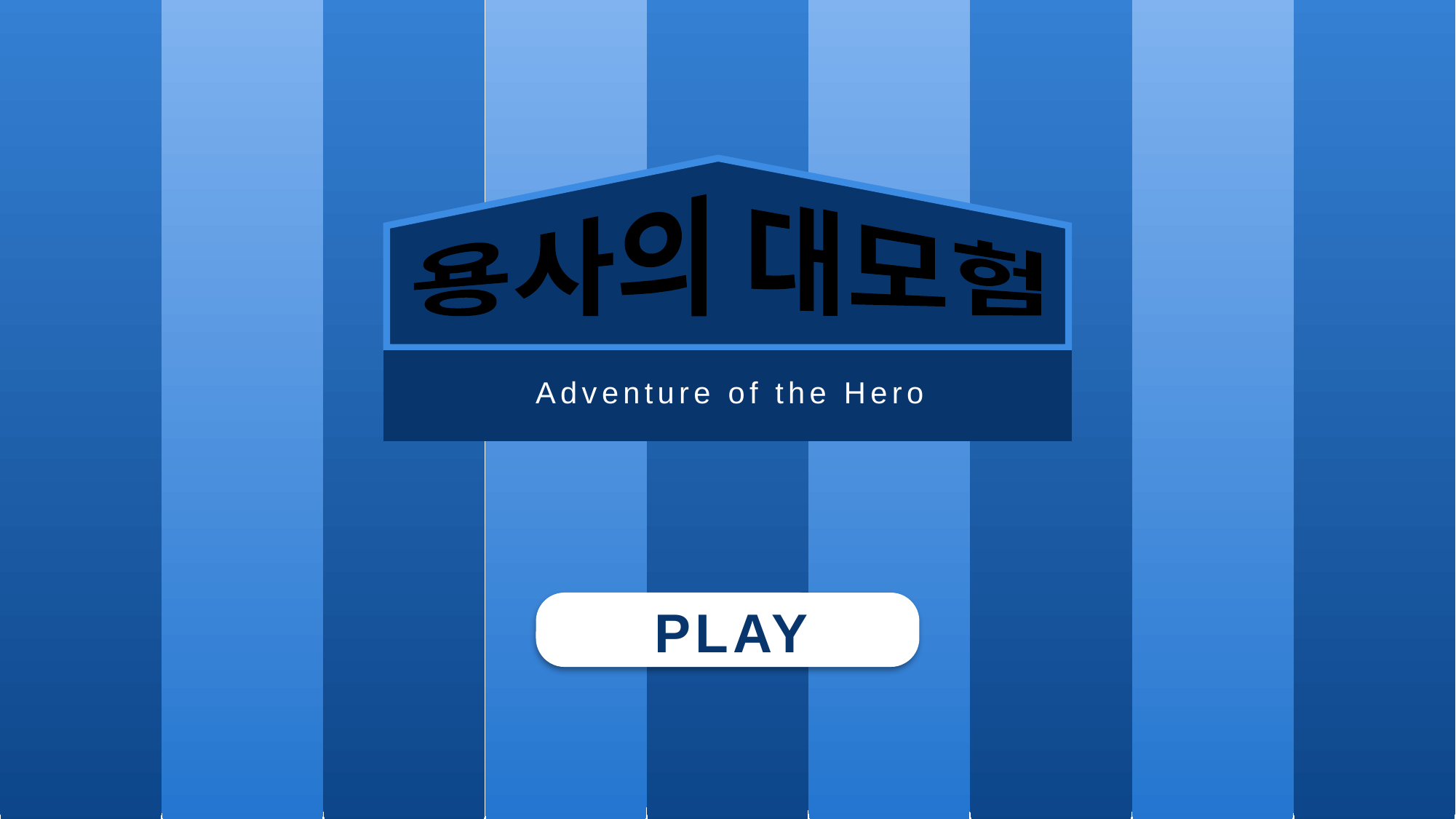

용사의 대모험

Adventure of the Hero

PLAY